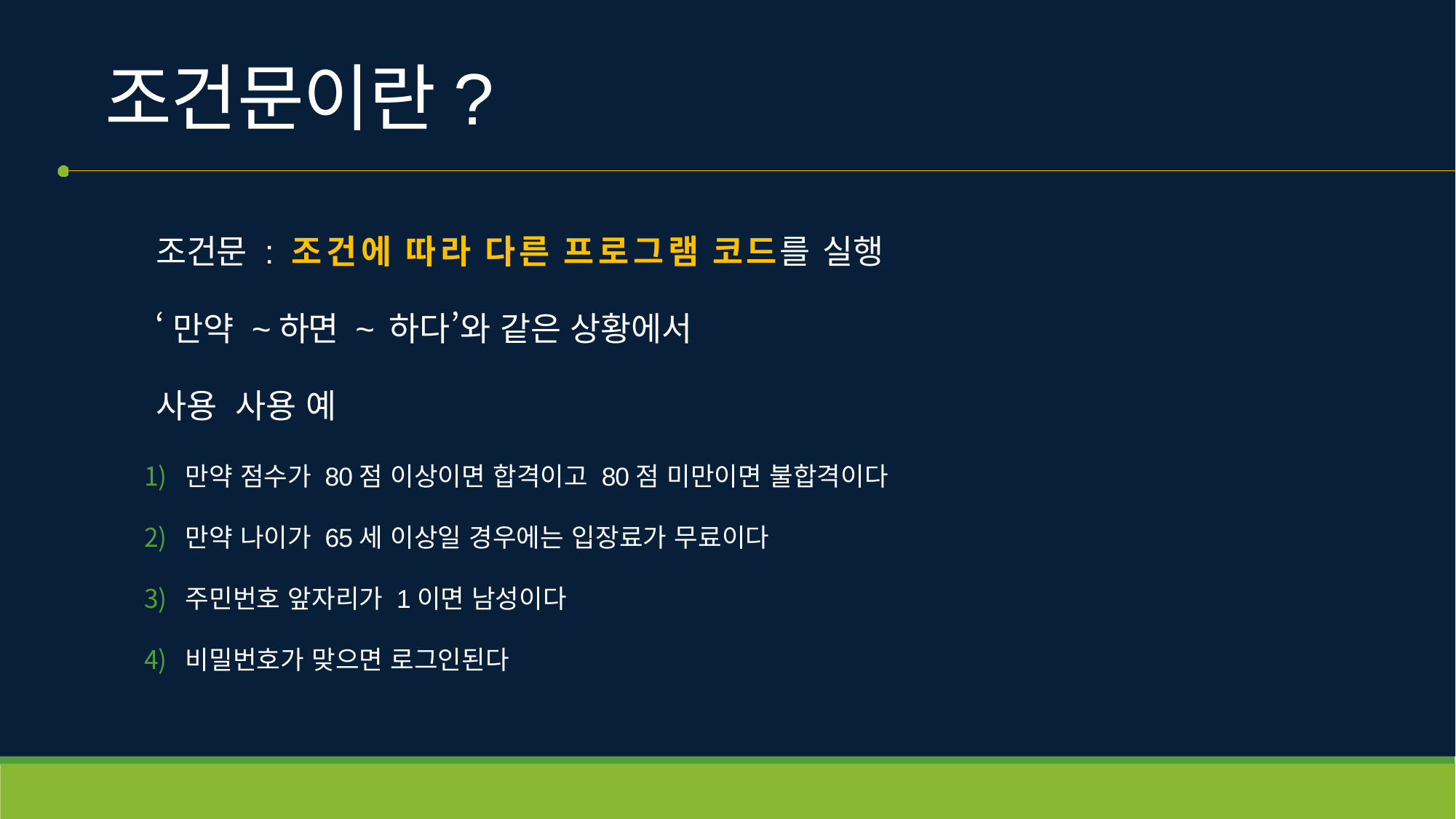

# 조건문이란?

조건문 : 조건에 따라 다른 프로그램 코드를 실행
‘만약 ~하면 ~ 하다’와 같은 상황에서 사용  사용 예
만약 점수가 80점 이상이면 합격이고 80점 미만이면 불합격이다

만약 나이가 65세 이상일 경우에는 입장료가 무료이다

주민번호 앞자리가 1이면 남성이다

비밀번호가 맞으면 로그인된다